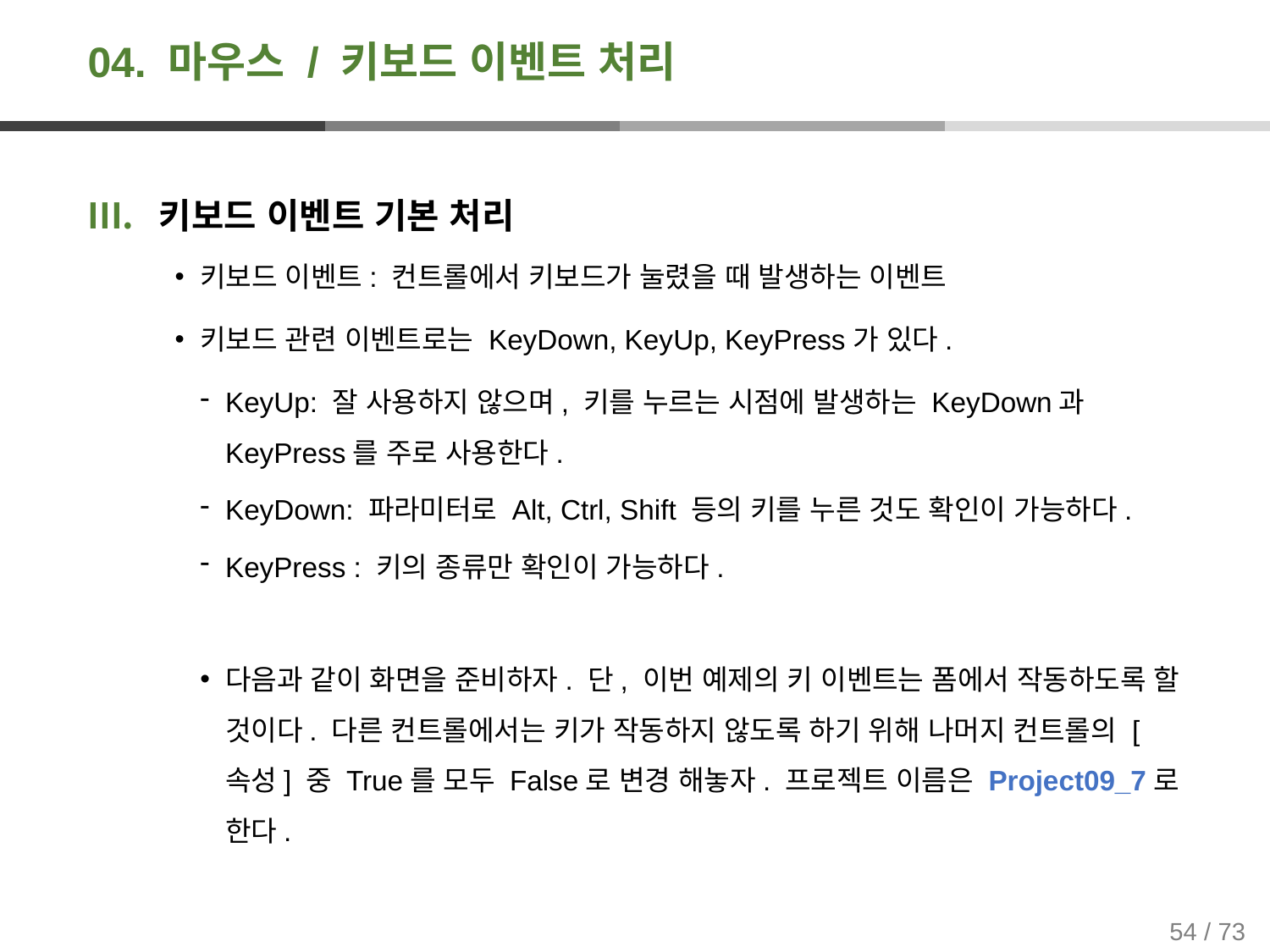

# 04. 마우스 / 키보드 이벤트 처리
키보드 이벤트 기본 처리
키보드 이벤트: 컨트롤에서 키보드가 눌렸을 때 발생하는 이벤트
키보드 관련 이벤트로는 KeyDown, KeyUp, KeyPress가 있다.
KeyUp: 잘 사용하지 않으며, 키를 누르는 시점에 발생하는 KeyDown과 KeyPress를 주로 사용한다.
KeyDown: 파라미터로 Alt, Ctrl, Shift 등의 키를 누른 것도 확인이 가능하다.
KeyPress : 키의 종류만 확인이 가능하다.

다음과 같이 화면을 준비하자. 단, 이번 예제의 키 이벤트는 폼에서 작동하도록 할 것이다. 다른 컨트롤에서는 키가 작동하지 않도록 하기 위해 나머지 컨트롤의 [속성] 중 True를 모두 False로 변경 해놓자. 프로젝트 이름은 Project09_7로 한다.